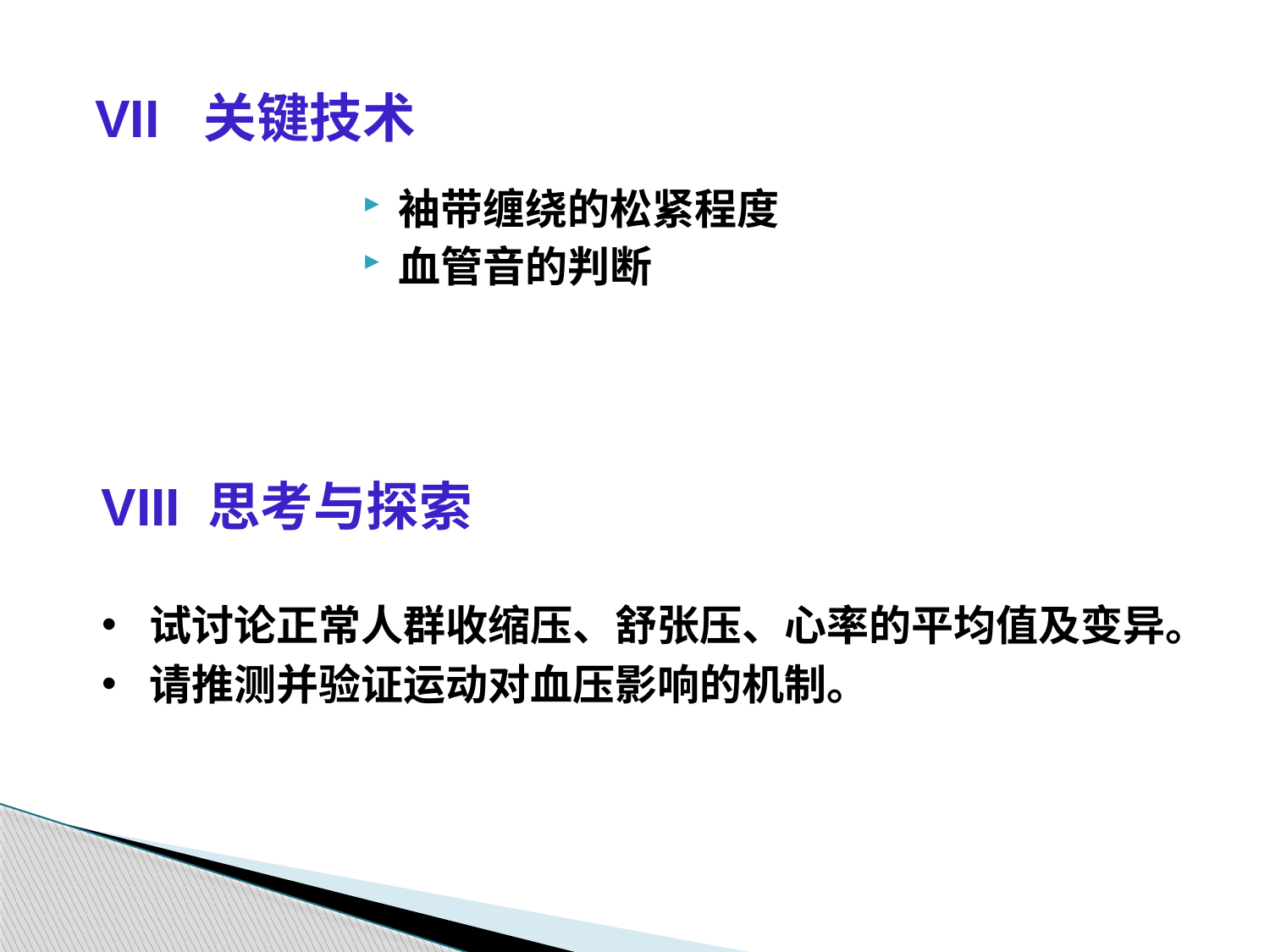

VII 关键技术
袖带缠绕的松紧程度
血管音的判断
VIII 思考与探索
试讨论正常人群收缩压、舒张压、心率的平均值及变异。
请推测并验证运动对血压影响的机制。